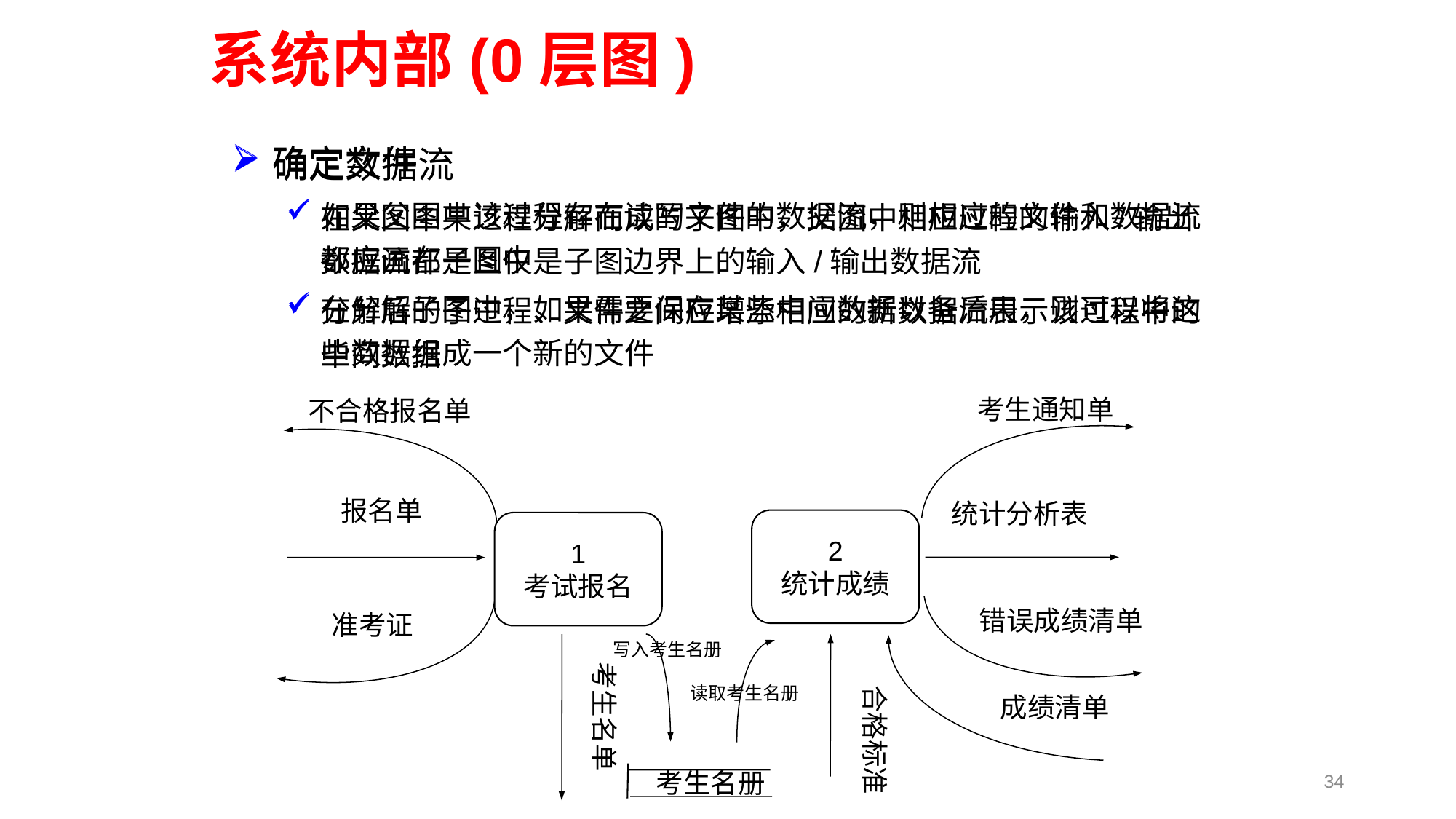

系统内部(0层图)
确定文件
如果父图中该过程存在读写文件的数据流，则相应的文件和数据流都应画在子图中
在分解子图中，如果需要保存某些中间数据以备后用，则可以将这些数据组成一个新的文件
确定数据流
在父图中某过程分解而成的子图中，父图中相应过程的输入/输出数据流都是且仅是子图边界上的输入/输出数据流
分解后的子过程、文件之间应增添相应的新数据流表示该过程中的中间数据

考生通知单
统计分析表

错误成绩清单

考生名单

合格标准

成绩清单

不合格报名单
报名单

准考证
2
统计成绩
1
考试报名
写入考生名册

读取考生名册
34
考生名册